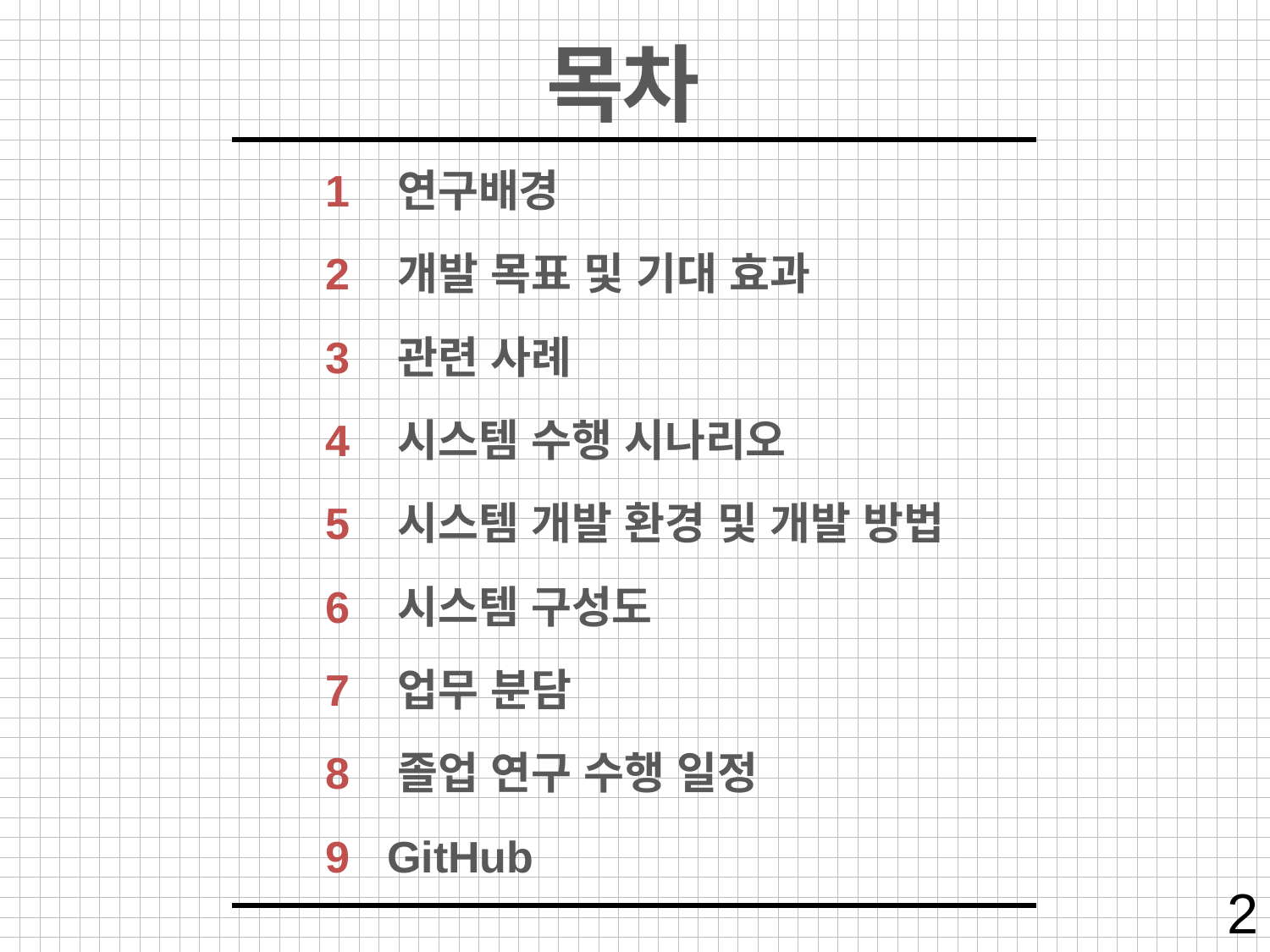

목차
1   연구배경
2   개발 목표 및 기대 효과
3   관련 사례
4   시스템 수행 시나리오
5   시스템 개발 환경 및 개발 방법
6   시스템 구성도
7   업무 분담
8   졸업 연구 수행 일정
9   GitHub
2